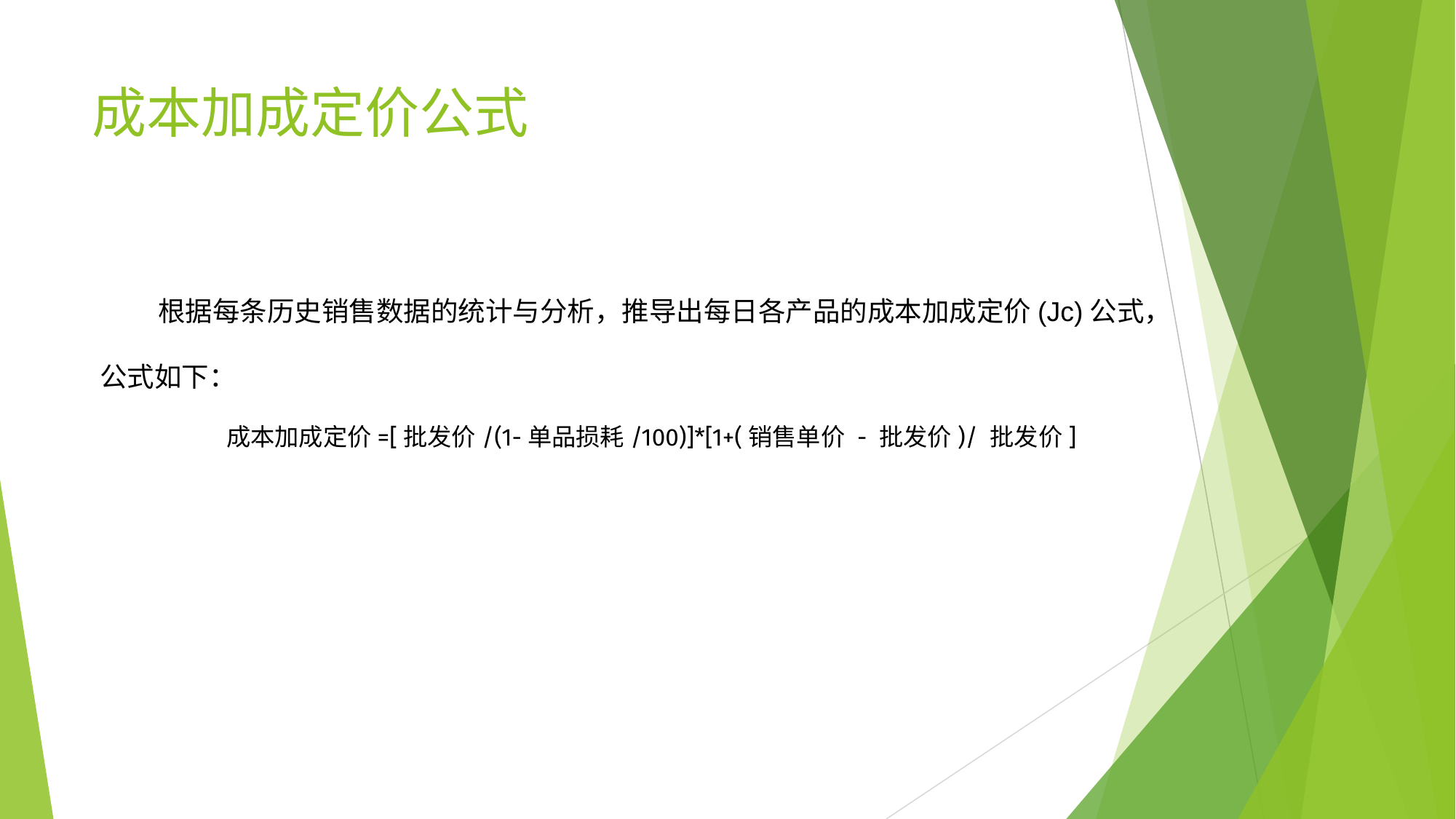

# 成本加成定价公式
  根据每条历史销售数据的统计与分析，推导出每日各产品的成本加成定价(Jc)公式，

公式如下：

                   成本加成定价=[批发价/(1-单品损耗/100)]*[1+(销售单价 - 批发价)/ 批发价]